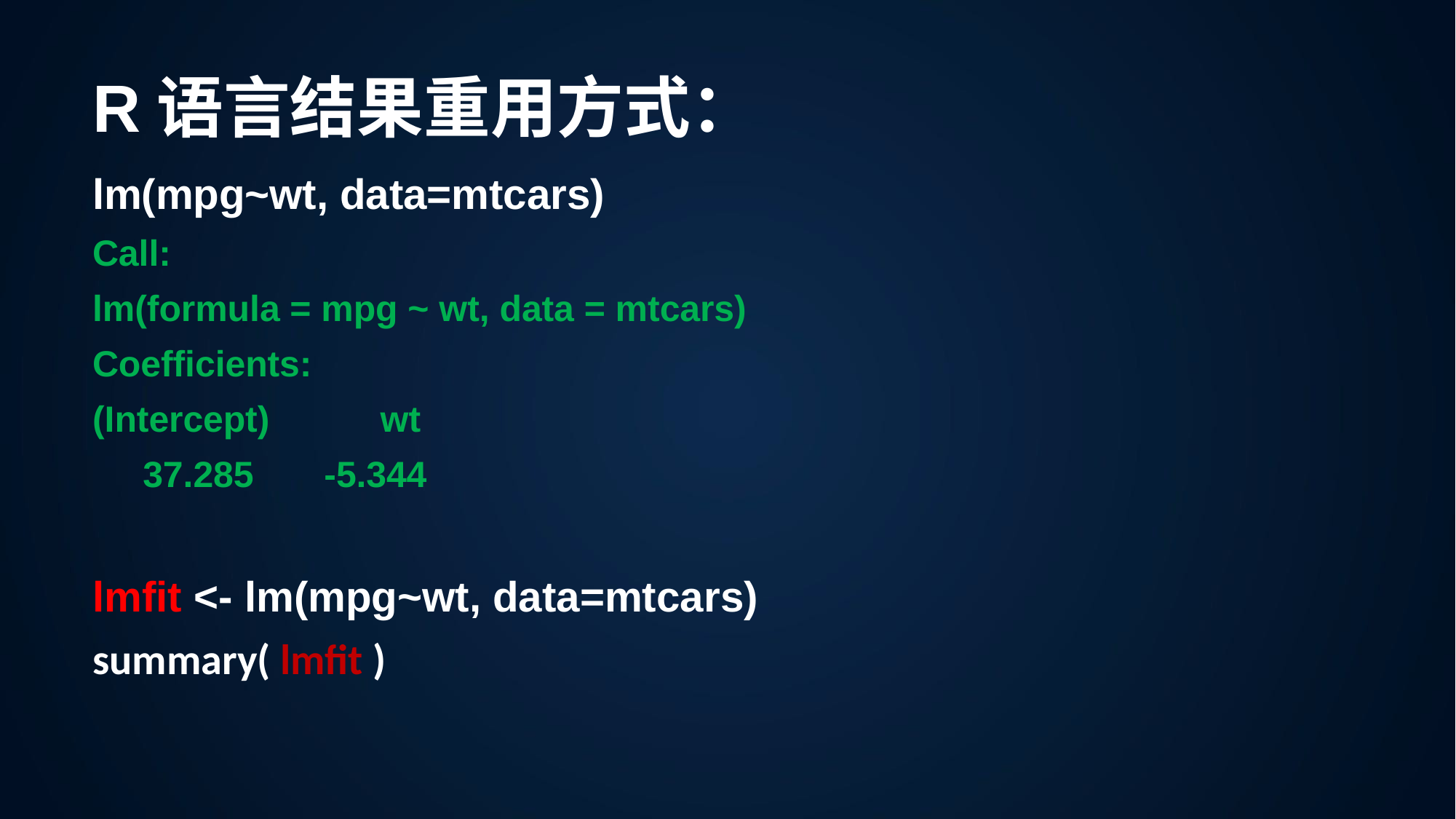

# R语言结果重用方式：
lm(mpg~wt, data=mtcars)
Call:
lm(formula = mpg ~ wt, data = mtcars)
Coefficients:
(Intercept)           wt
     37.285       -5.344

lmfit <- lm(mpg~wt, data=mtcars)
summary( lmfit )